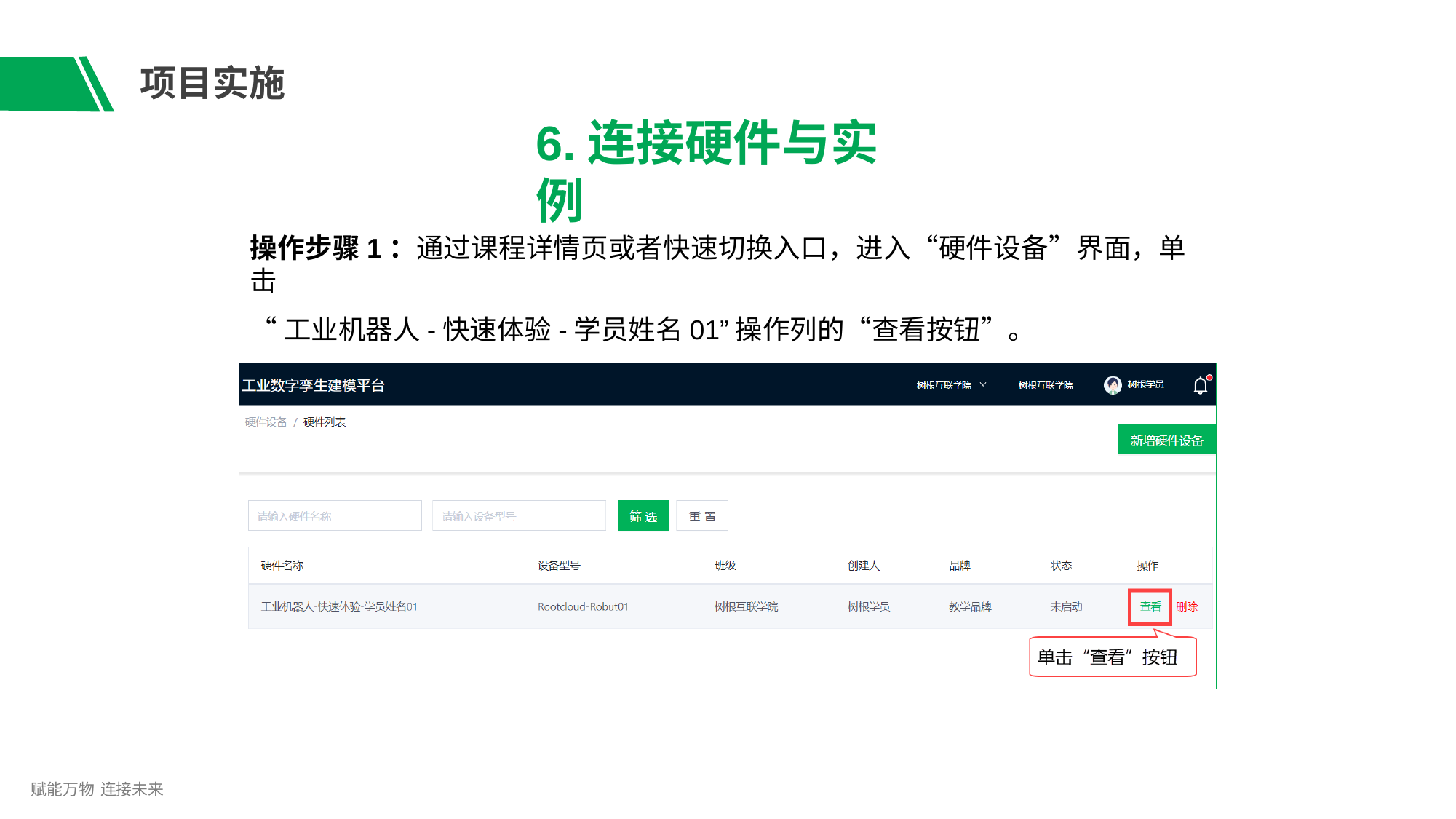

# 项目实施
6.连接硬件与实例
操作步骤1：通过课程详情页或者快速切换入口，进入“硬件设备”界面，单击
“工业机器人-快速体验-学员姓名01”操作列的“查看按钮”。

赋能万物 连接未来